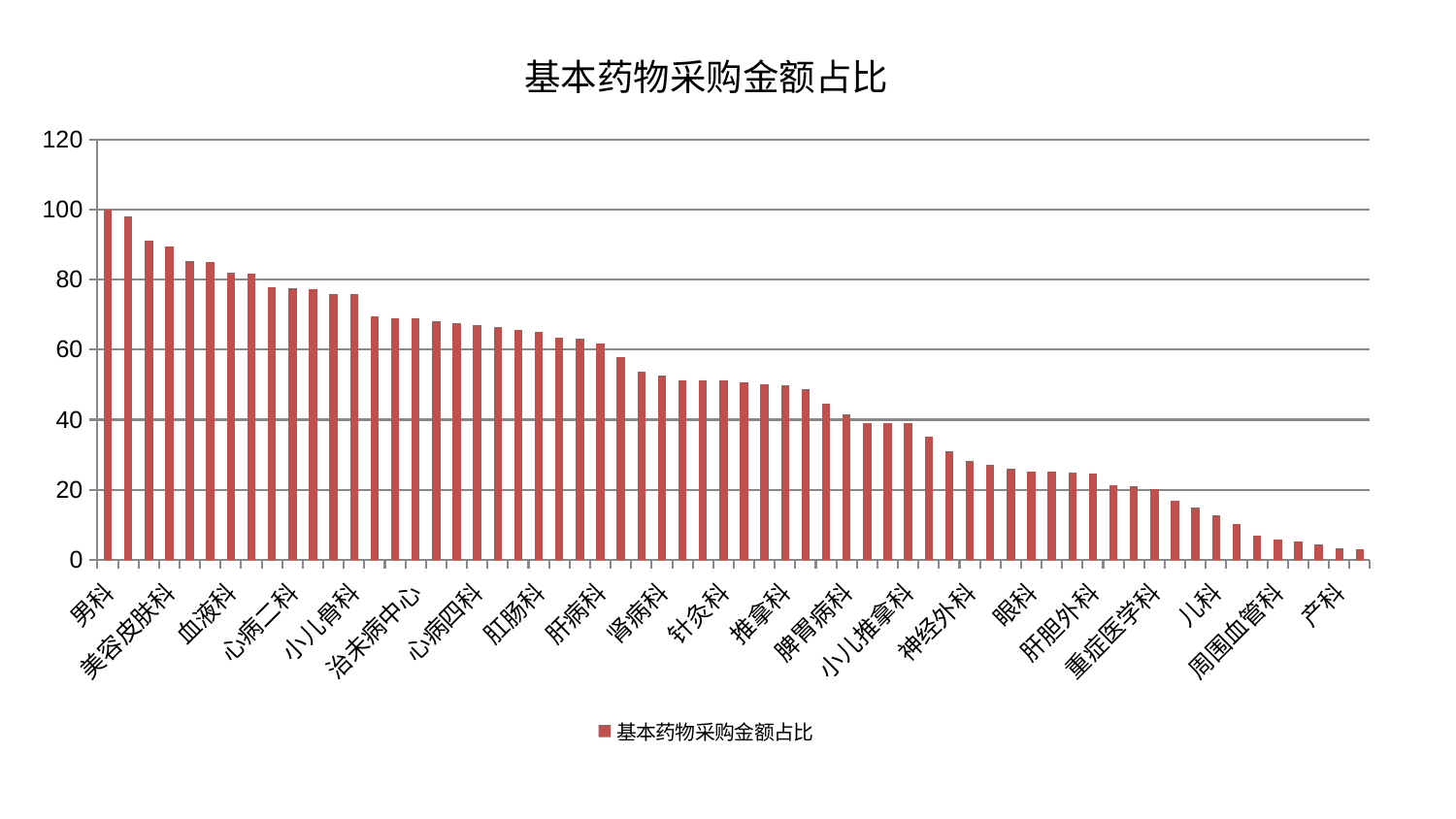

### Chart: 基本药物采购金额占比

| Category | 基本药物采购金额占比 |
|---|---|
| 男科 | 100.0 |
| 康复科 | 98.06069488921588 |
| 东区重症医学科 | 91.04884302949812 |
| 美容皮肤科 | 89.48432890436416 |
| 胸外科 | 85.2119785802839 |
| 妇科 | 85.13635757039731 |
| 血液科 | 81.92107951037313 |
| 呼吸内科 | 81.8178157082868 |
| 泌尿外科 | 77.8574011708575 |
| 心病二科 | 77.5576340889545 |
| 关节骨科 | 77.39459464535098 |
| 消化内科 | 75.96295569489591 |
| 小儿骨科 | 75.84410874995424 |
| 口腔科 | 69.61015825979496 |
| 乳腺甲状腺外科 | 69.09763353517258 |
| 治未病中心 | 69.09301823542566 |
| 身心医学科 | 68.2267942754019 |
| 妇二科 | 67.5947918734867 |
| 心病四科 | 66.98949689755108 |
| 普通外科 | 66.47137073125043 |
| 显微骨科 | 65.51859808557587 |
| 肛肠科 | 65.21463756206404 |
| 西区重症医学科 | 63.33740182647715 |
| 心血管内科 | 63.131429834894426 |
| 肝病科 | 61.68618338927887 |
| 医院 | 58.009737382172425 |
| 风湿病科 | 53.87721814297643 |
| 肾病科 | 52.63327757970656 |
| 耳鼻喉科 | 51.37064008754038 |
| 皮肤科 | 51.298432542793215 |
| 针灸科 | 51.14152311131228 |
| 老年医学科 | 50.794977021007924 |
| 肾脏内科 | 50.11333375178647 |
| 推拿科 | 49.92528119798029 |
| 骨科 | 48.8472586801201 |
| 东区肾病科 | 44.54069069670471 |
| 脾胃病科 | 41.47279439935782 |
| 肿瘤内科 | 39.08381632826858 |
| 心病一科 | 39.03749289610377 |
| 小儿推拿科 | 39.032111617894095 |
| 妇科妇二科合并 | 35.26943852831061 |
| 创伤骨科 | 31.10893807917168 |
| 神经外科 | 28.34266452041073 |
| 脑病三科 | 27.15762487209406 |
| 综合内科 | 26.098170521758128 |
| 眼科 | 25.12931598436014 |
| 内分泌科 | 25.09125607200249 |
| 中医外治中心 | 25.00401413596187 |
| 肝胆外科 | 24.516700294567883 |
| 心病三科 | 21.227604116002556 |
| 脊柱骨科 | 20.996519549010856 |
| 重症医学科 | 20.049461214697615 |
| 神经内科 | 16.84056735307614 |
| 脾胃科消化科合并 | 14.970780799490344 |
| 儿科 | 12.716986492477002 |
| 微创骨科 | 10.170778852305434 |
| 中医经典科 | 7.014008734700788 |
| 周围血管科 | 5.73000441061172 |
| 脑病一科 | 5.103264719841141 |
| 运动损伤骨科 | 4.309820009540751 |
| 产科 | 3.2477925825518845 |
| 脑病二科 | 3.040322963560533 |
187